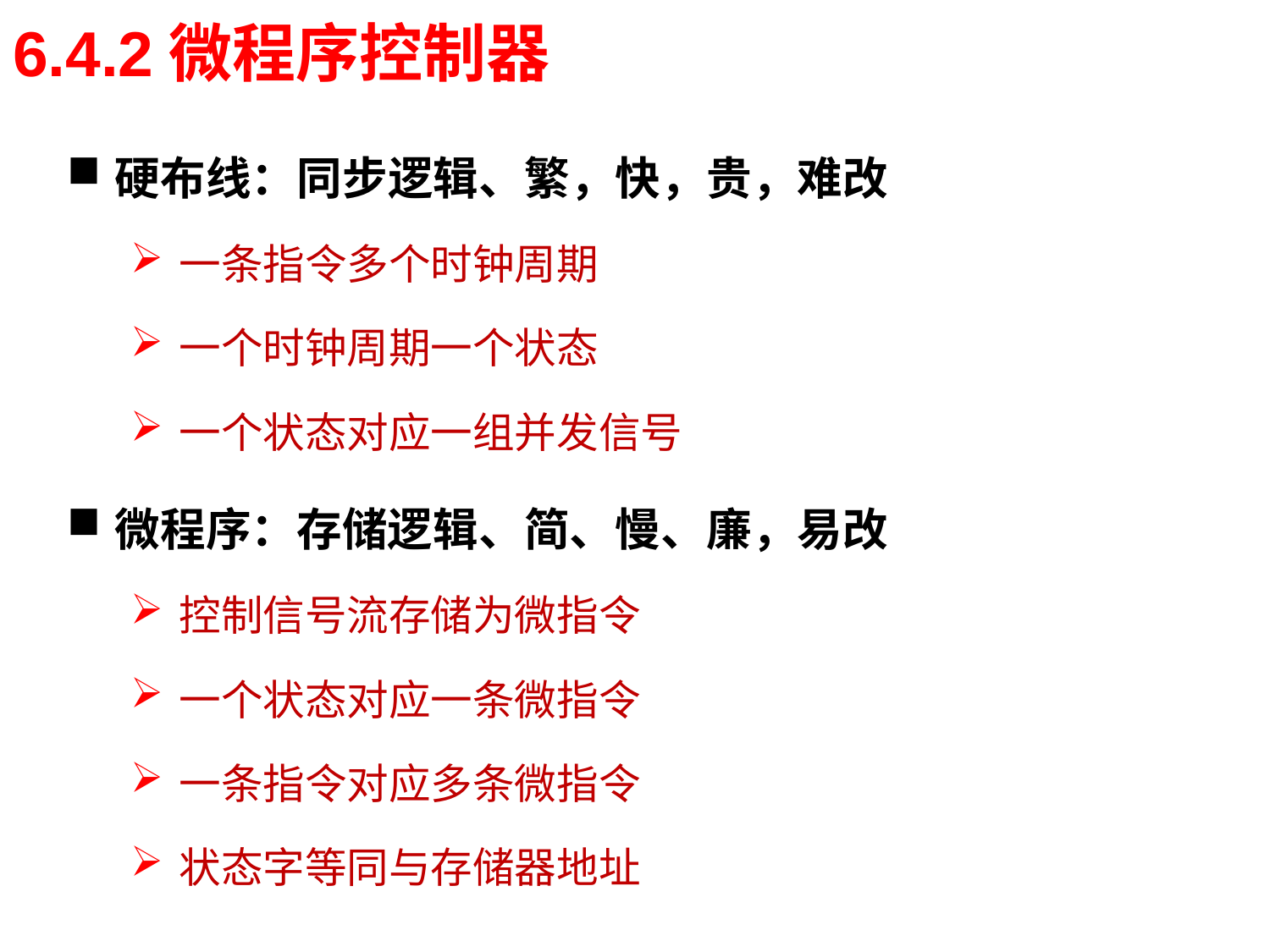

# 6.4.2微程序控制器
硬布线：同步逻辑、繁，快，贵，难改
一条指令多个时钟周期
一个时钟周期一个状态
一个状态对应一组并发信号
微程序：存储逻辑、简、慢、廉，易改
控制信号流存储为微指令
一个状态对应一条微指令
一条指令对应多条微指令
状态字等同与存储器地址